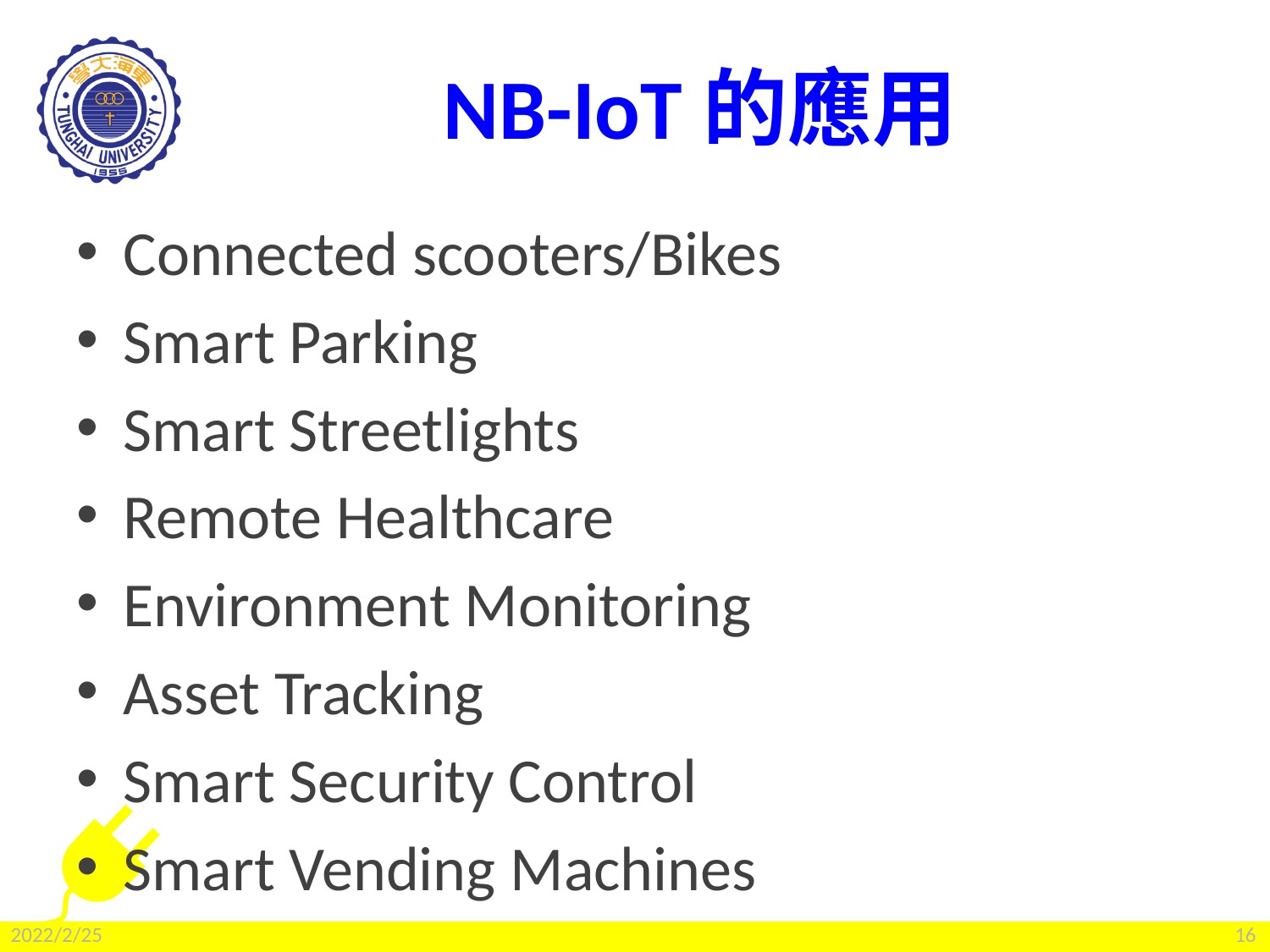

# NB-IoT的應用
Connected scooters/Bikes
Smart Parking
Smart Streetlights
Remote Healthcare
Environment Monitoring
Asset Tracking
Smart Security Control
Smart Vending Machines

2022/2/25

16